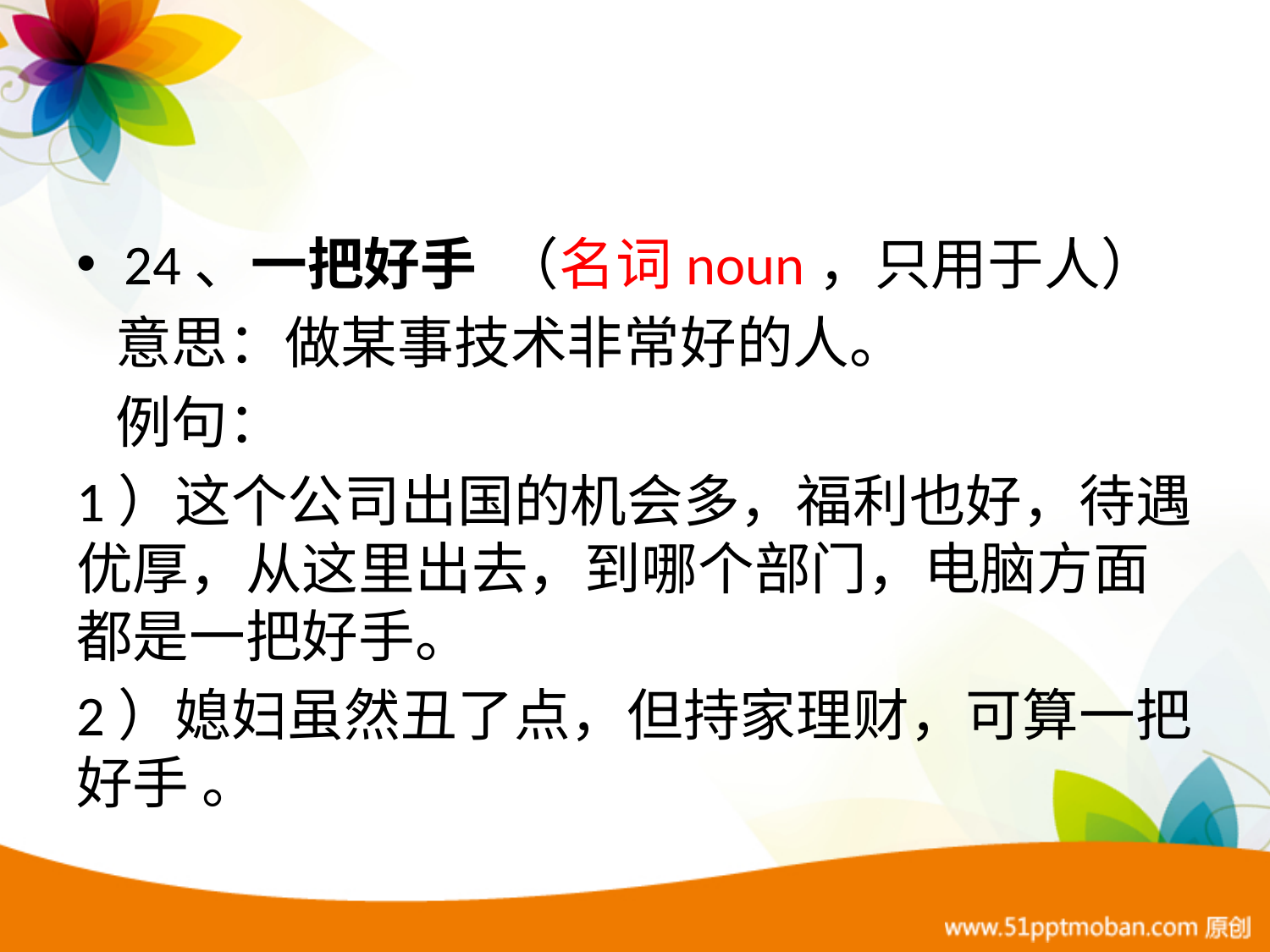

24、一把好手  （名词noun，只用于人）
  意思：做某事技术非常好的人。
  例句：
1）这个公司出国的机会多，福利也好，待遇优厚，从这里出去，到哪个部门，电脑方面都是一把好手。
2）媳妇虽然丑了点，但持家理财，可算一把好手 。